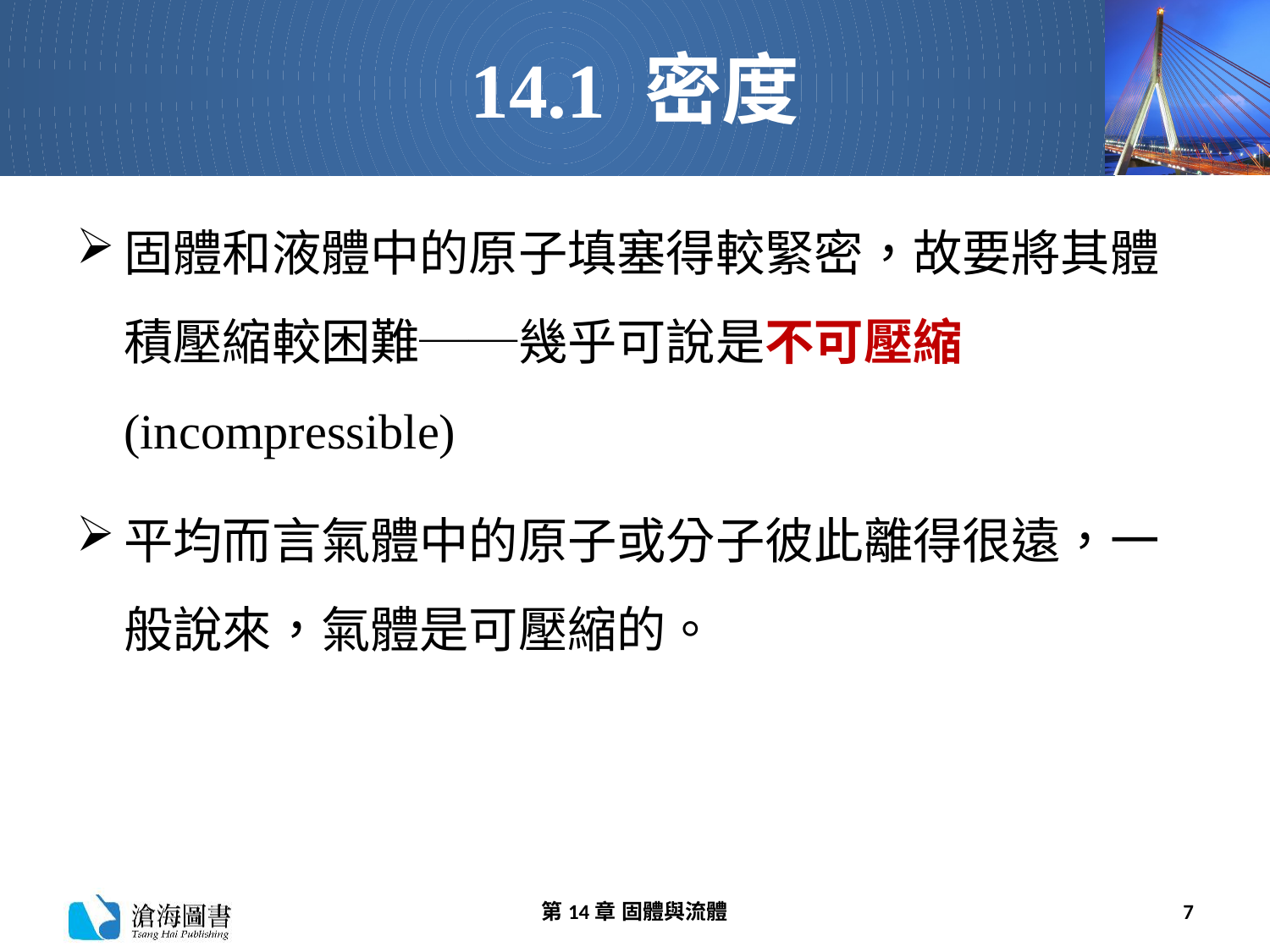

# 14.1 密度
固體和液體中的原子填塞得較緊密，故要將其體積壓縮較困難──幾乎可說是不可壓縮(incompressible)
平均而言氣體中的原子或分子彼此離得很遠，一般說來，氣體是可壓縮的。
第14章 固體與流體
7